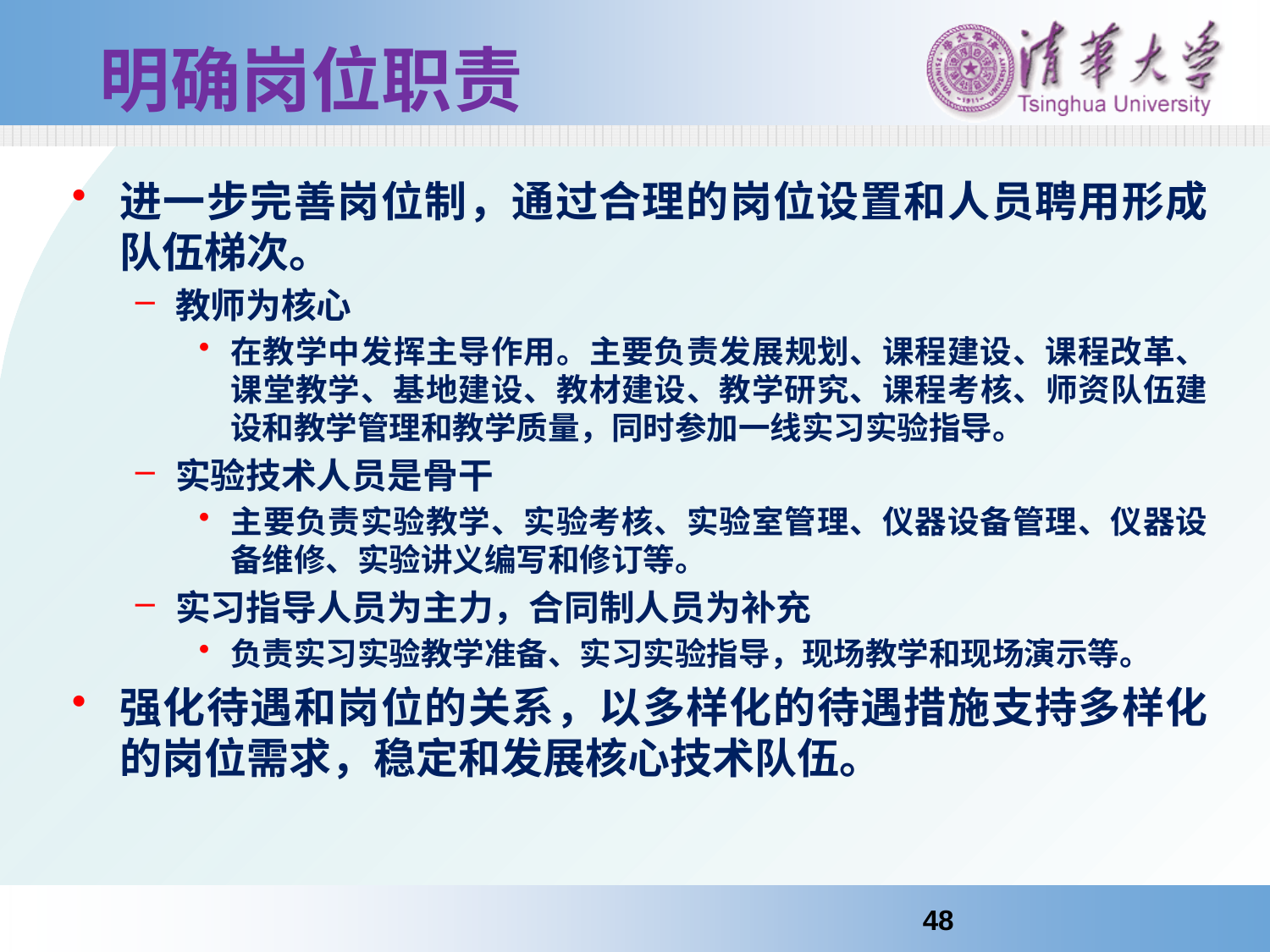

# 明确岗位职责
进一步完善岗位制，通过合理的岗位设置和人员聘用形成队伍梯次。
教师为核心
在教学中发挥主导作用。主要负责发展规划、课程建设、课程改革、课堂教学、基地建设、教材建设、教学研究、课程考核、师资队伍建设和教学管理和教学质量，同时参加一线实习实验指导。
实验技术人员是骨干
主要负责实验教学、实验考核、实验室管理、仪器设备管理、仪器设备维修、实验讲义编写和修订等。
实习指导人员为主力，合同制人员为补充
负责实习实验教学准备、实习实验指导，现场教学和现场演示等。
强化待遇和岗位的关系，以多样化的待遇措施支持多样化的岗位需求，稳定和发展核心技术队伍。

48